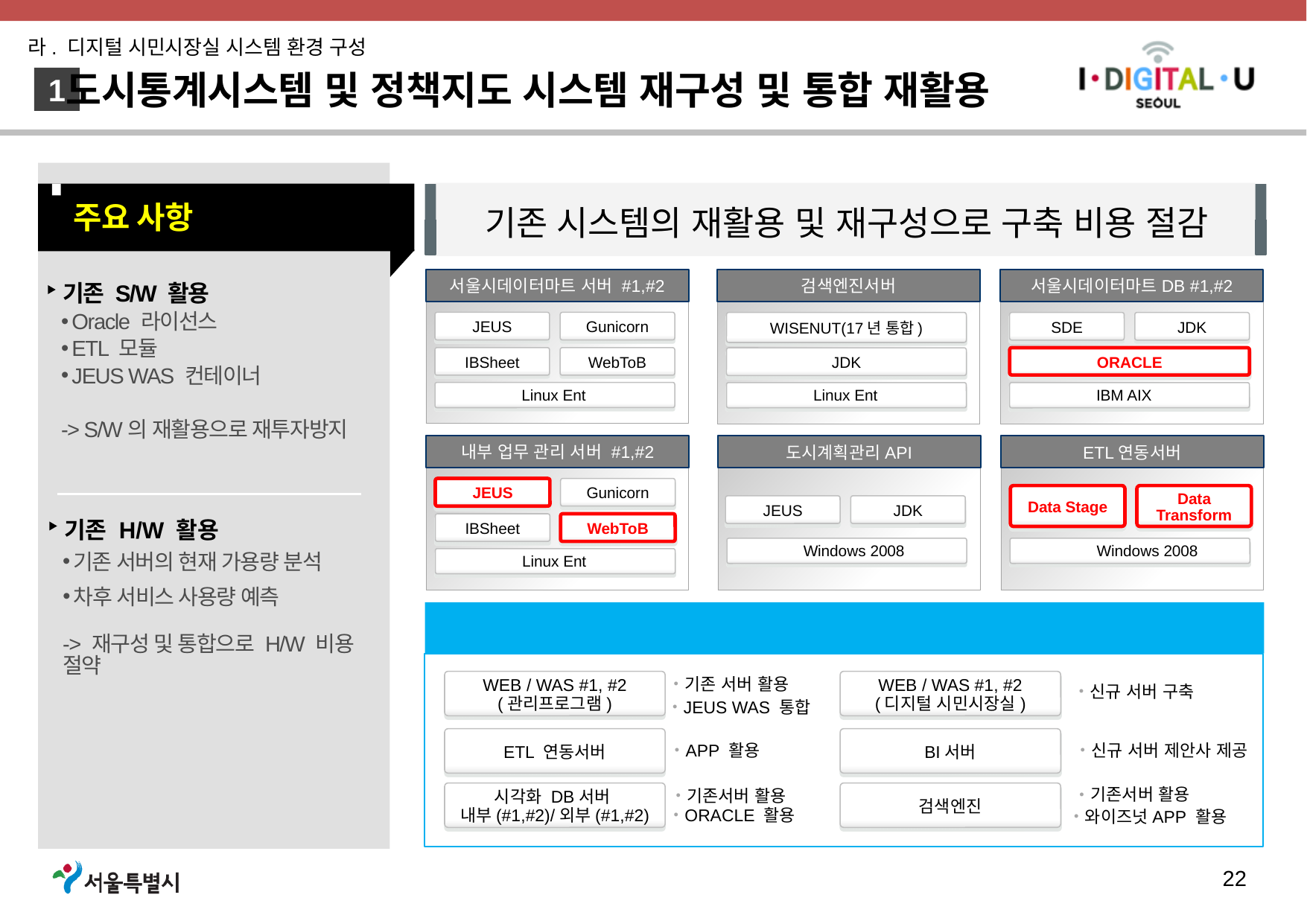

라. 디지털 시민시장실 시스템 환경 구성

도시통계시스템 및 정책지도 시스템 재구성 및 통합 재활용
1

기존 시스템의 재활용 및 재구성으로 구축 비용 절감
주요 사항
서울시데이터마트 서버 #1,#2
검색엔진서버
서울시데이터마트DB #1,#2
기존 S/W 활용

Oracle 라이선스
ETL 모듈
JEUS WAS 컨테이너

-> S/W의 재활용으로 재투자방지
JEUS
Gunicorn
WISENUT(17년 통합)
SDE
JDK
IBSheet
WebToB
JDK
ORACLE
Linux Ent
Linux Ent
IBM AIX

H/W
내부 업무 관리 서버 #1,#2
도시계획관리API
ETL연동서버

JEUS
Gunicorn
Data Stage
Data Transform
JEUS
JDK
기존 H/W 활용

IBSheet
WebToB
Windows 2008
Windows 2008

기존 서버의 현재 가용량 분석
Linux Ent

H/W
차후 서비스 사용량 예측
디지털 시민시장실 시스템  통합 재구성
-> 재구성 및 통합으로 H/W 비용 절약

기존 서버 활용
WEB / WAS #1, #2
(관리프로그램)
ETL 연동서버
시각화 DB서버
내부(#1,#2)/외부(#1,#2)
WEB / WAS #1, #2
(디지털 시민시장실)
BI서버
검색엔진
신규 서버 구축
JEUS WAS 통합
APP 활용
신규 서버 제안사 제공
기존서버 활용
기존서버 활용
ORACLE 활용
와이즈넛APP 활용